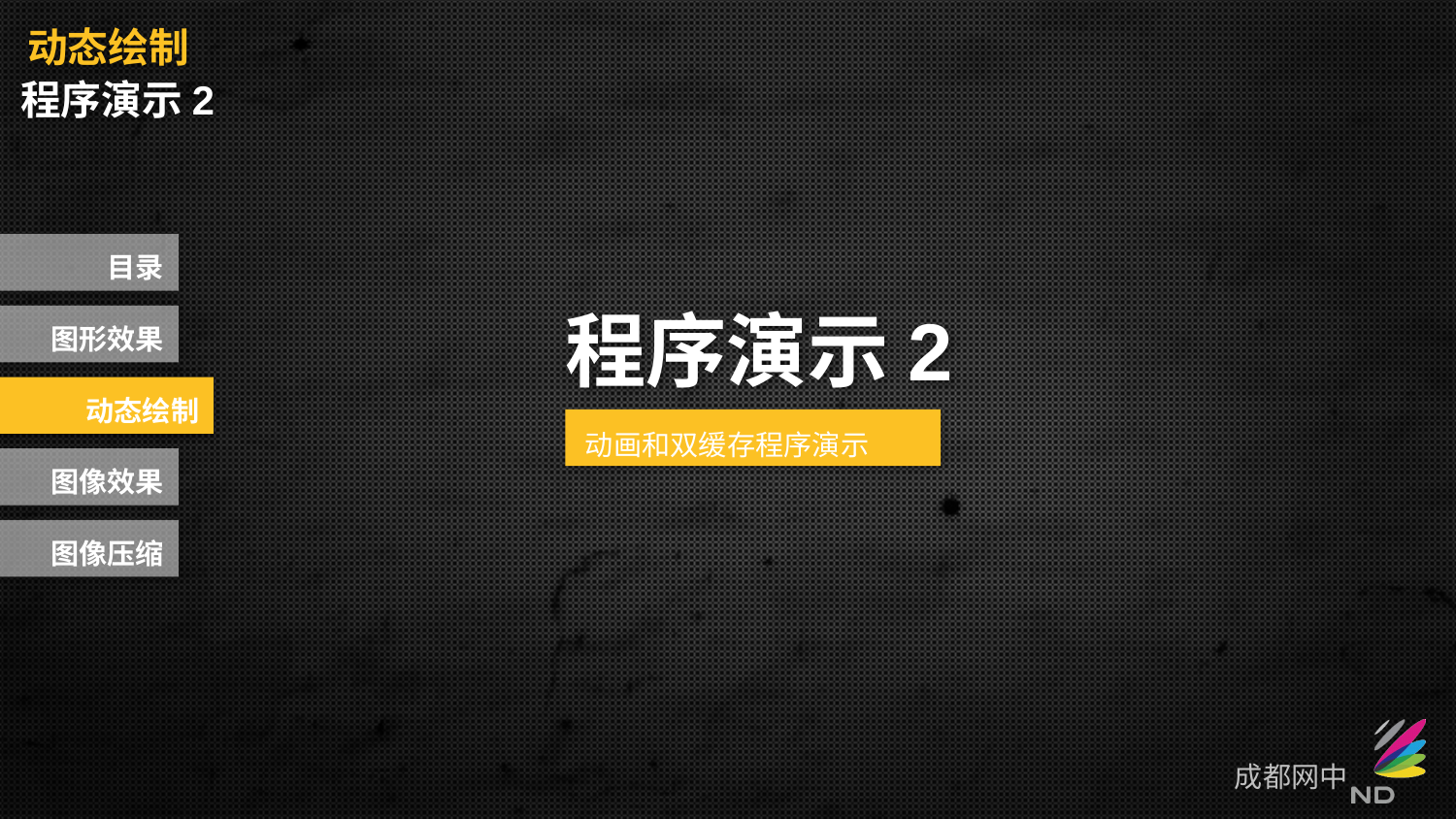

动态绘制
程序演示2

目录
程序演示2

图形效果

动态绘制

动画和双缓存程序演示

图像效果

图像压缩